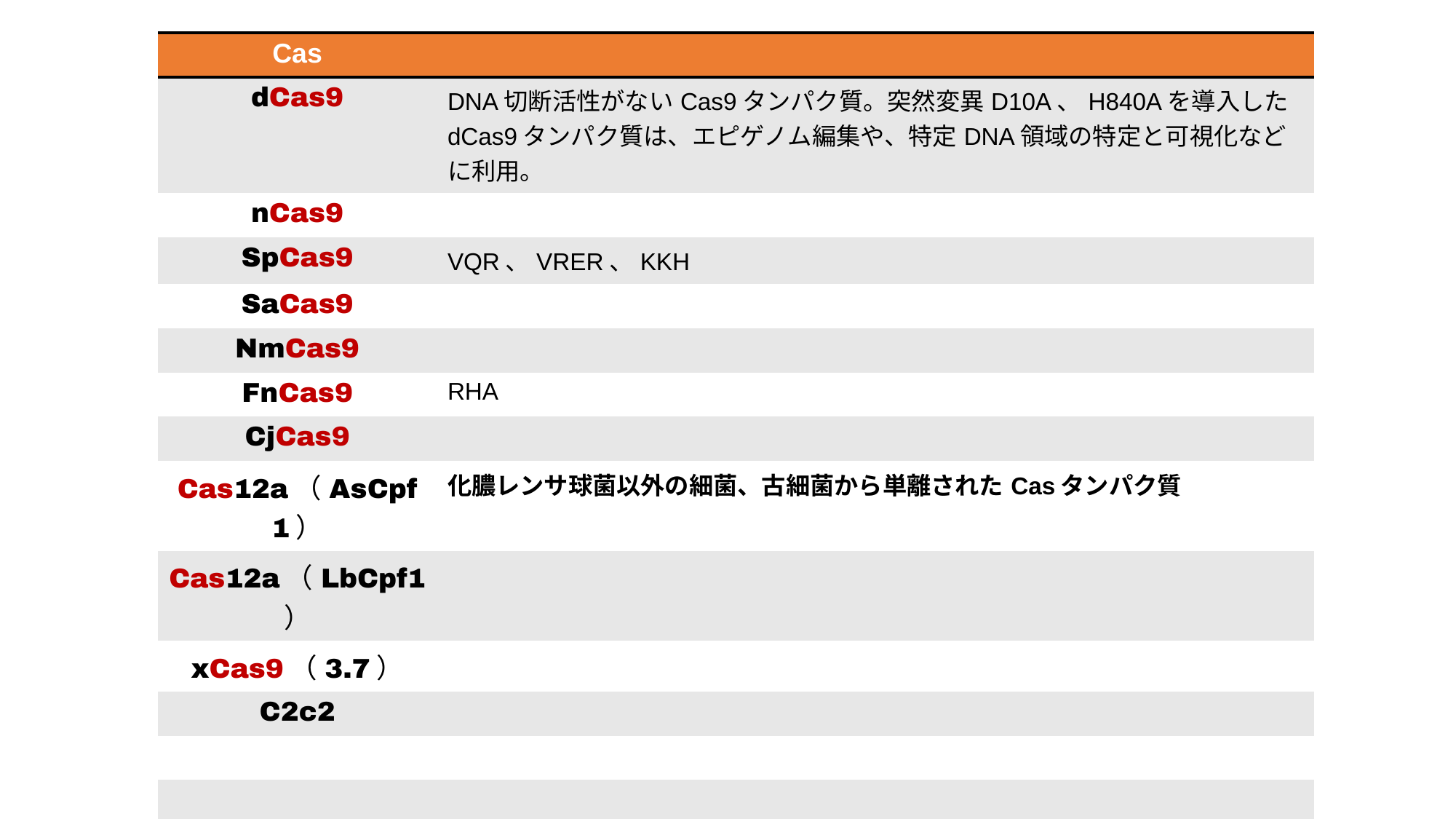

| Cas |  |
| --- | --- |
| dCas9 | DNA切断活性がないCas9タンパク質。突然変異D10A、H840Aを導入したdCas9タンパク質は、エピゲノム編集や、特定DNA領域の特定と可視化などに利用。 |
| nCas9 |  |
| SpCas9 | VQR、VRER、KKH |
| SaCas9 |  |
| NmCas9 |  |
| FnCas9 | RHA |
| CjCas9 |  |
| Cas12a（AsCpf1） | 化膿レンサ球菌以外の細菌、古細菌から単離されたCasタンパク質 |
| Cas12a（LbCpf1） |  |
| xCas9（3.7） |  |
| C2c2 |  |
|  |  |
|  |  |
|  |  |